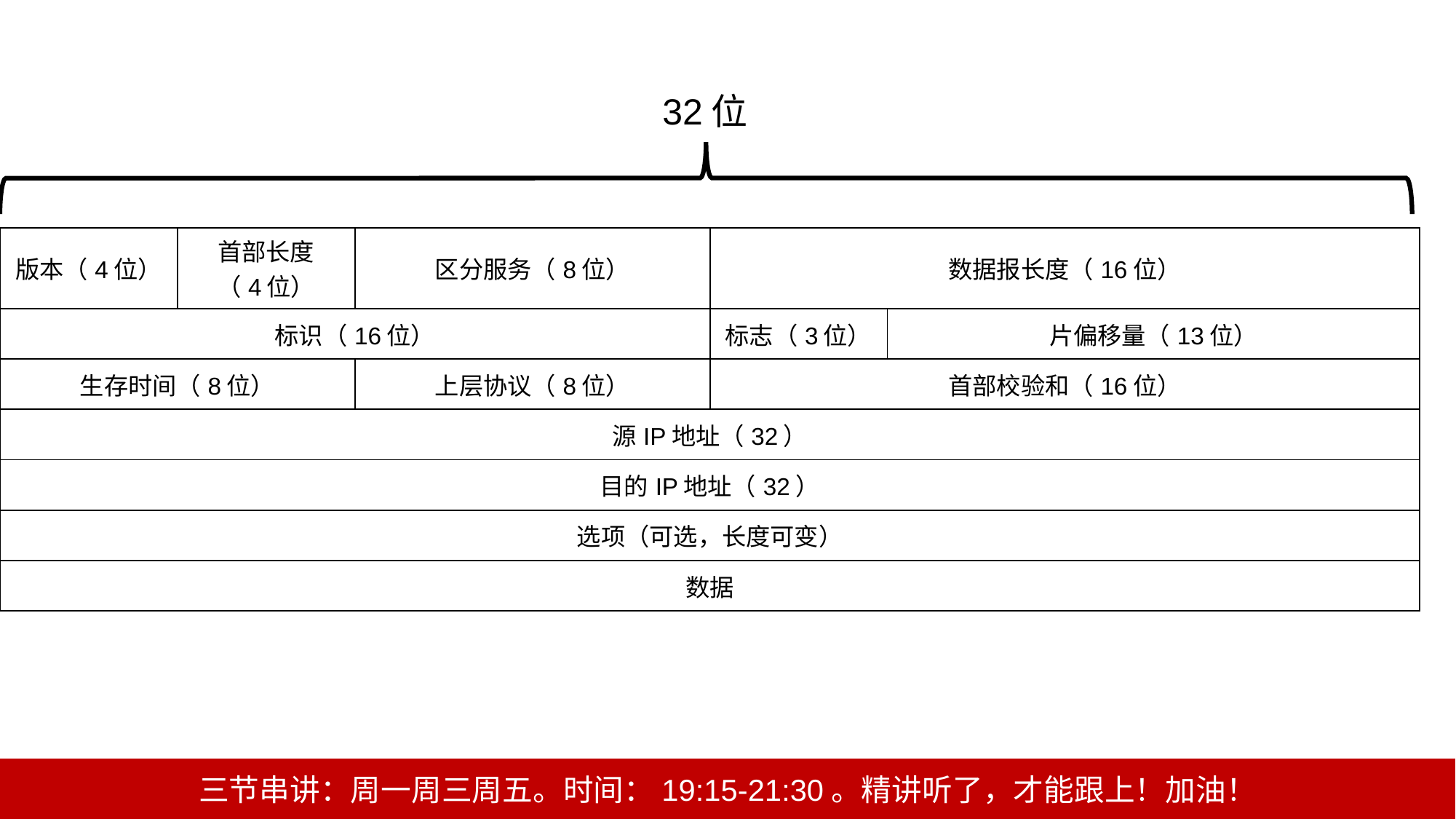

32位
| 版本（4位） | 首部长度 （4位） | 区分服务（8位） | 数据报长度（16位） |  |
| --- | --- | --- | --- | --- |
| 标识（16位） |  |  | 标志（3位） | 片偏移量（13位） |
| 生存时间（8位） |  | 上层协议（8位） | 首部校验和（16位） |  |
| 源IP地址（32） |  |  |  |  |
| 目的IP地址（32） |  |  |  |  |
| 选项（可选，长度可变） |  |  |  |  |
| 数据 |  |  |  |  |
三节串讲：周一周三周五。时间：19:15-21:30。精讲听了，才能跟上！加油！